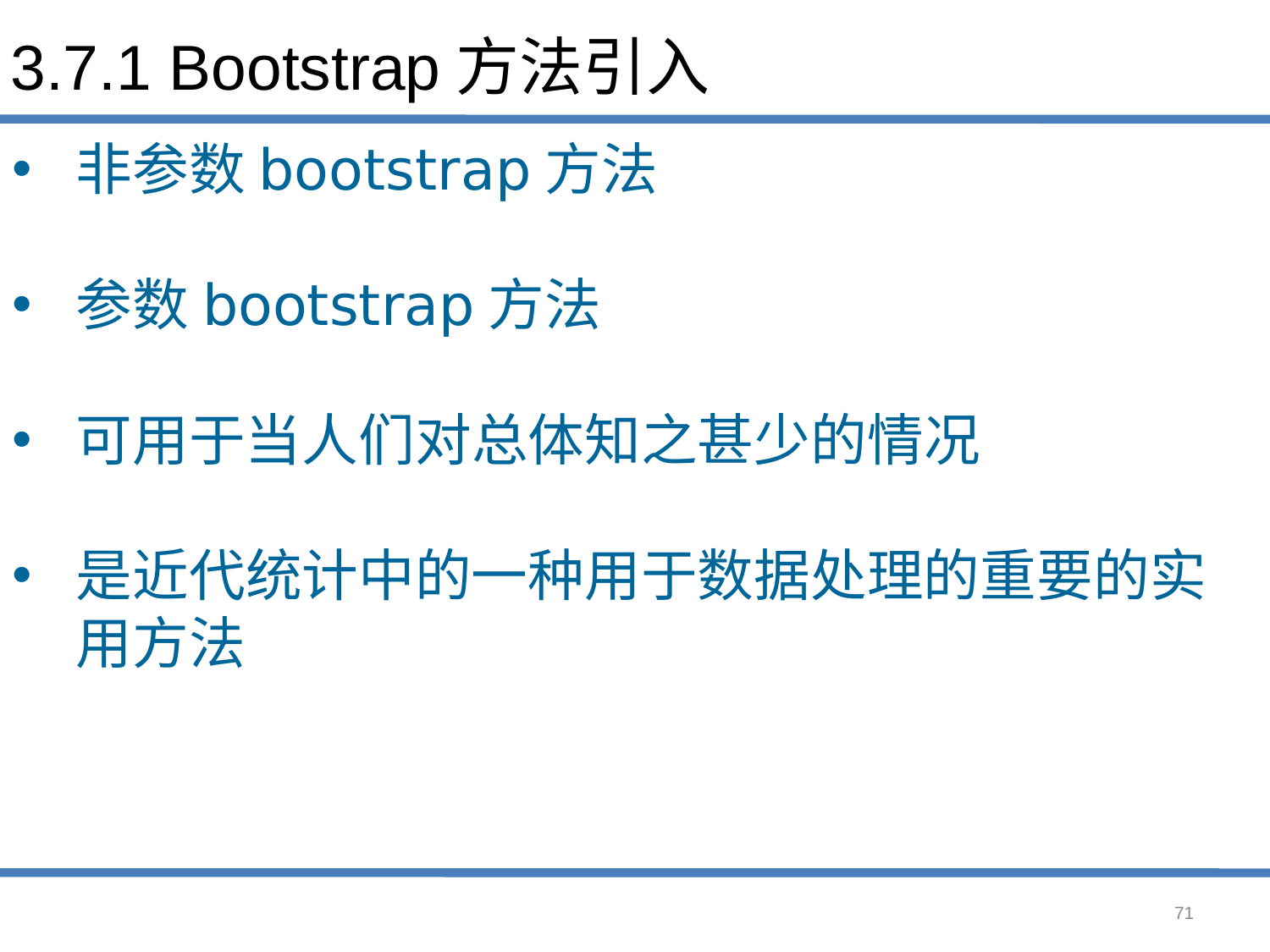

# 3.7.1 Bootstrap方法引入
非参数bootstrap方法

参数bootstrap方法

可用于当人们对总体知之甚少的情况

是近代统计中的一种用于数据处理的重要的实用方法
71